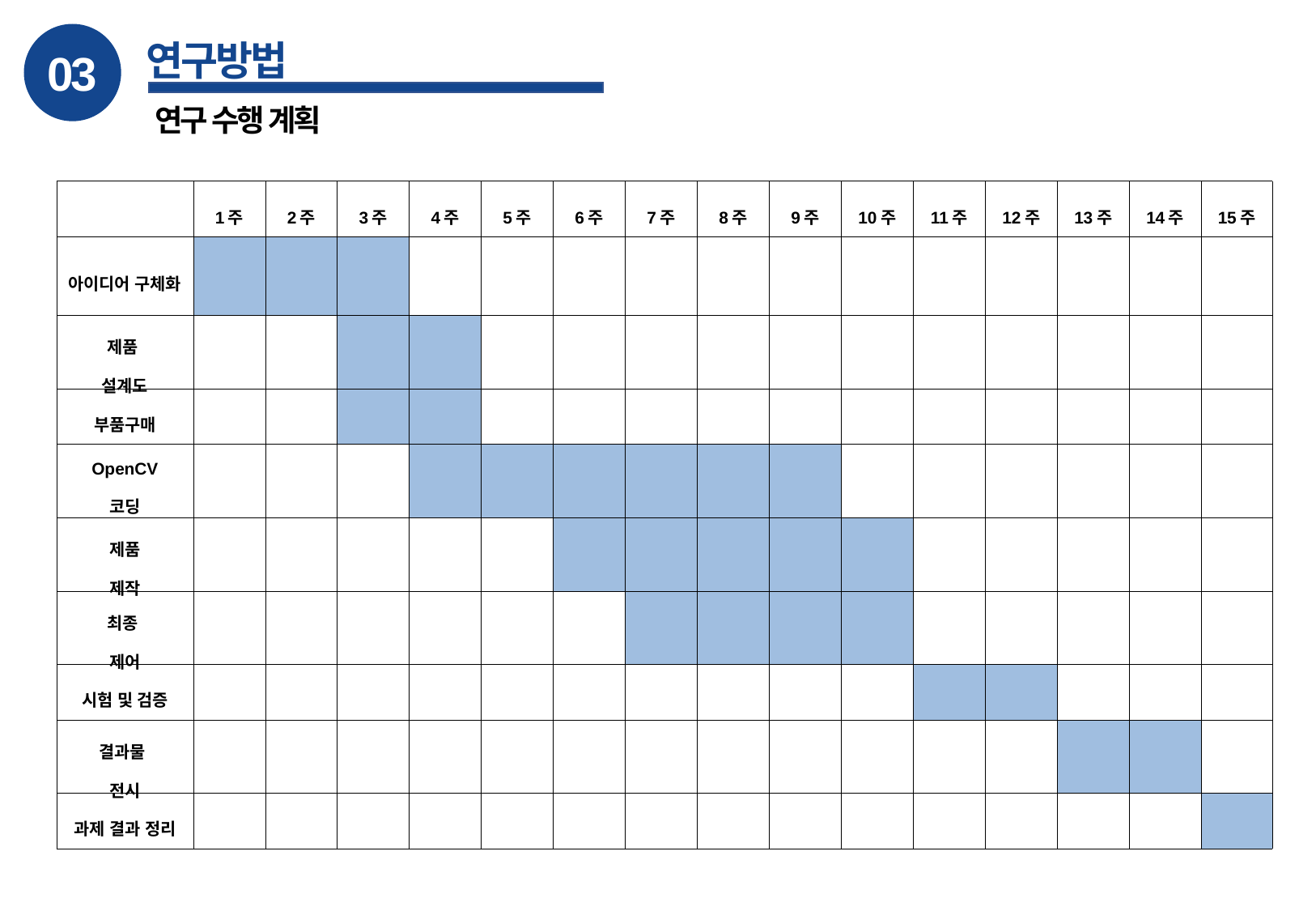

03
연구방법

연구 수행 계획
|  | 1주 | 2주 | 3주 | 4주 | 5주 | 6주 | 7주 | 8주 | 9주 | 10주 | 11주 | 12주 | 13주 | 14주 | 15주 |
| --- | --- | --- | --- | --- | --- | --- | --- | --- | --- | --- | --- | --- | --- | --- | --- |
| 아이디어 구체화 |  |  |  |  |  |  |  |  |  |  |  |  |  |  |  |
| 제품 설계도 |  |  |  |  |  |  |  |  |  |  |  |  |  |  |  |
| 부품구매 |  |  |  |  |  |  |  |  |  |  |  |  |  |  |  |
| OpenCV 코딩 |  |  |  |  |  |  |  |  |  |  |  |  |  |  |  |
| 제품 제작 |  |  |  |  |  |  |  |  |  |  |  |  |  |  |  |
| 최종 제어 |  |  |  |  |  |  |  |  |  |  |  |  |  |  |  |
| 시험 및 검증 |  |  |  |  |  |  |  |  |  |  |  |  |  |  |  |
| 결과물 전시 |  |  |  |  |  |  |  |  |  |  |  |  |  |  |  |
| 과제 결과 정리 |  |  |  |  |  |  |  |  |  |  |  |  |  |  |  |